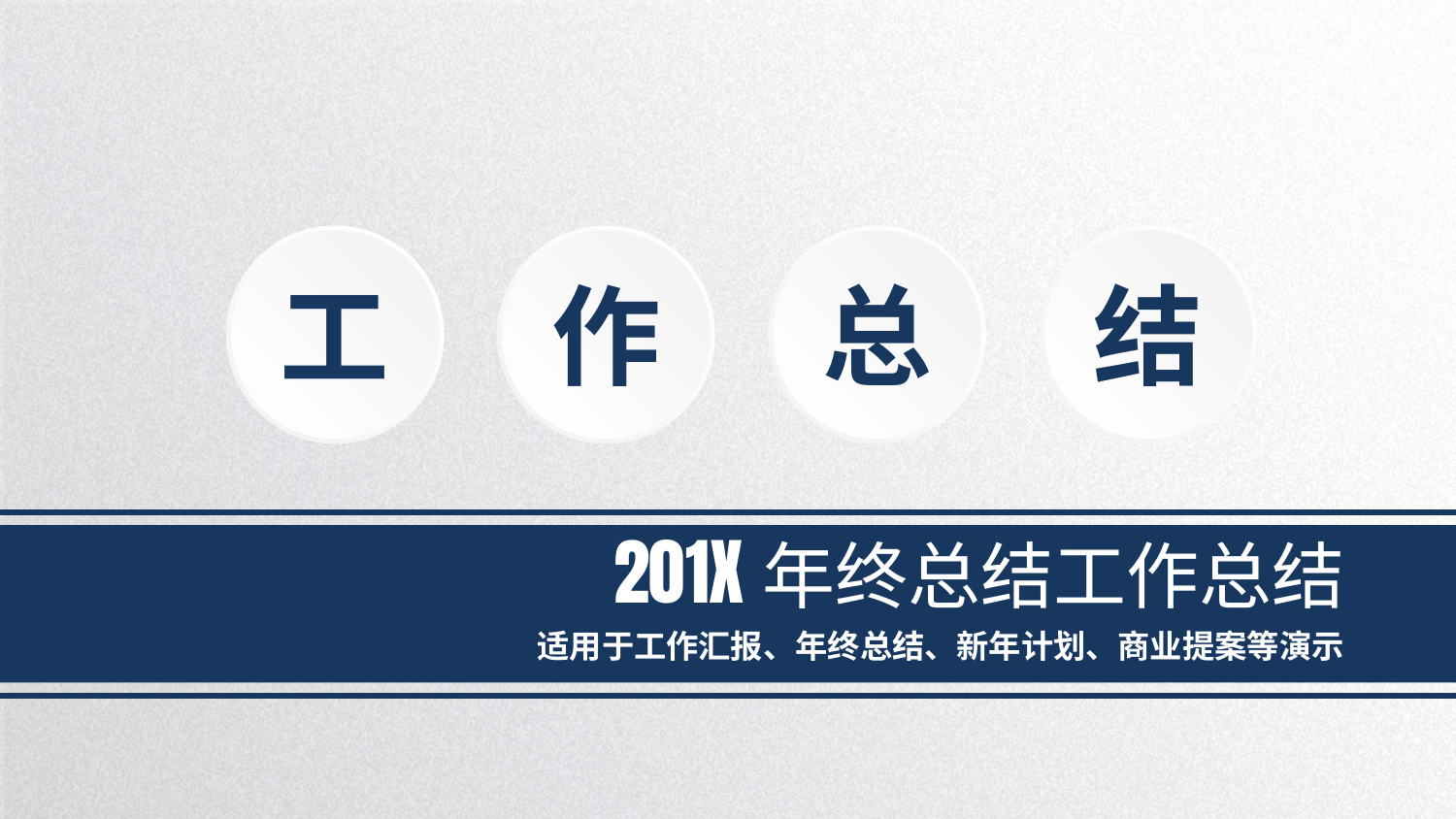

工

作

总

结
201X年终总结工作总结

适用于工作汇报、年终总结、新年计划、商业提案等演示